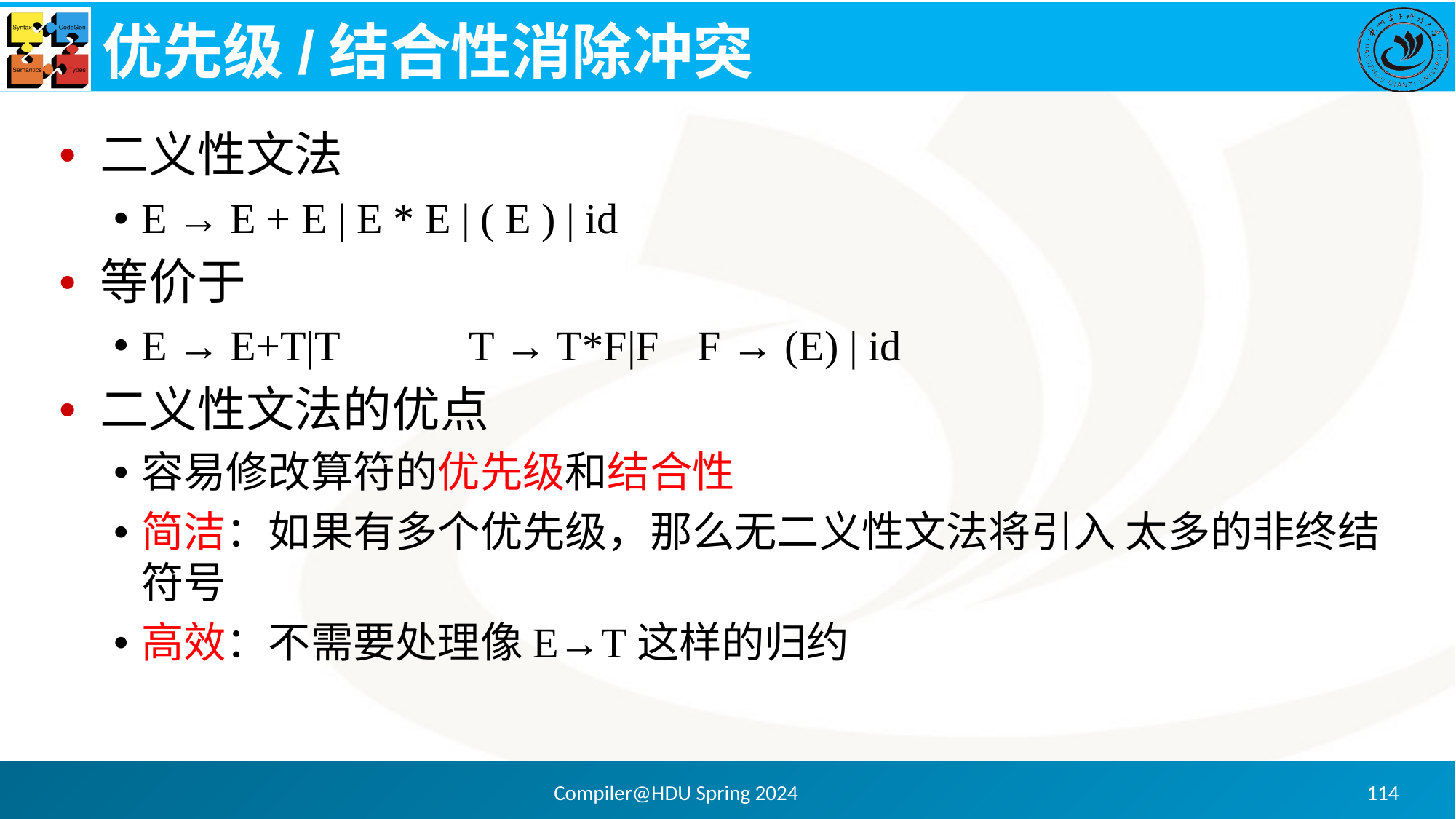

# 优先级/结合性消除冲突
二义性文法
E → E + E | E * E | ( E ) | id
等价于
E → E+T|T   	T → T*F|F	 F → (E) | id
二义性文法的优点
容易修改算符的优先级和结合性
简洁：如果有多个优先级，那么无二义性文法将引入 太多的非终结符号
高效：不需要处理像E→T这样的归约
Compiler@HDU Spring 2024
114